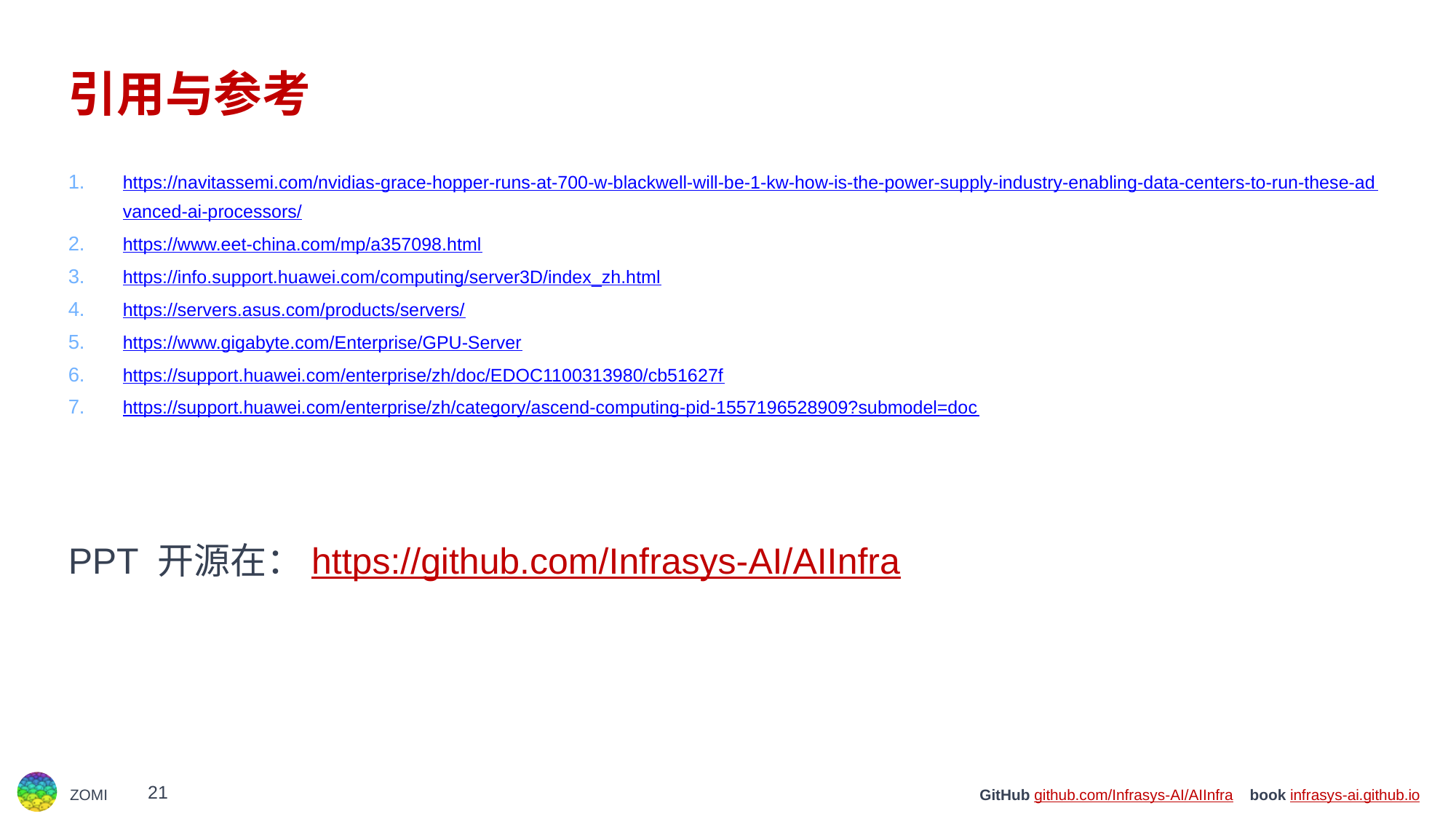

# 引用与参考
https://navitassemi.com/nvidias-grace-hopper-runs-at-700-w-blackwell-will-be-1-kw-how-is-the-power-supply-industry-enabling-data-centers-to-run-these-advanced-ai-processors/
https://www.eet-china.com/mp/a357098.html
https://info.support.huawei.com/computing/server3D/index_zh.html
https://servers.asus.com/products/servers/
https://www.gigabyte.com/Enterprise/GPU-Server
https://support.huawei.com/enterprise/zh/doc/EDOC1100313980/cb51627f
https://support.huawei.com/enterprise/zh/category/ascend-computing-pid-1557196528909?submodel=doc

PPT 开源在：https://github.com/Infrasys-AI/AIInfra